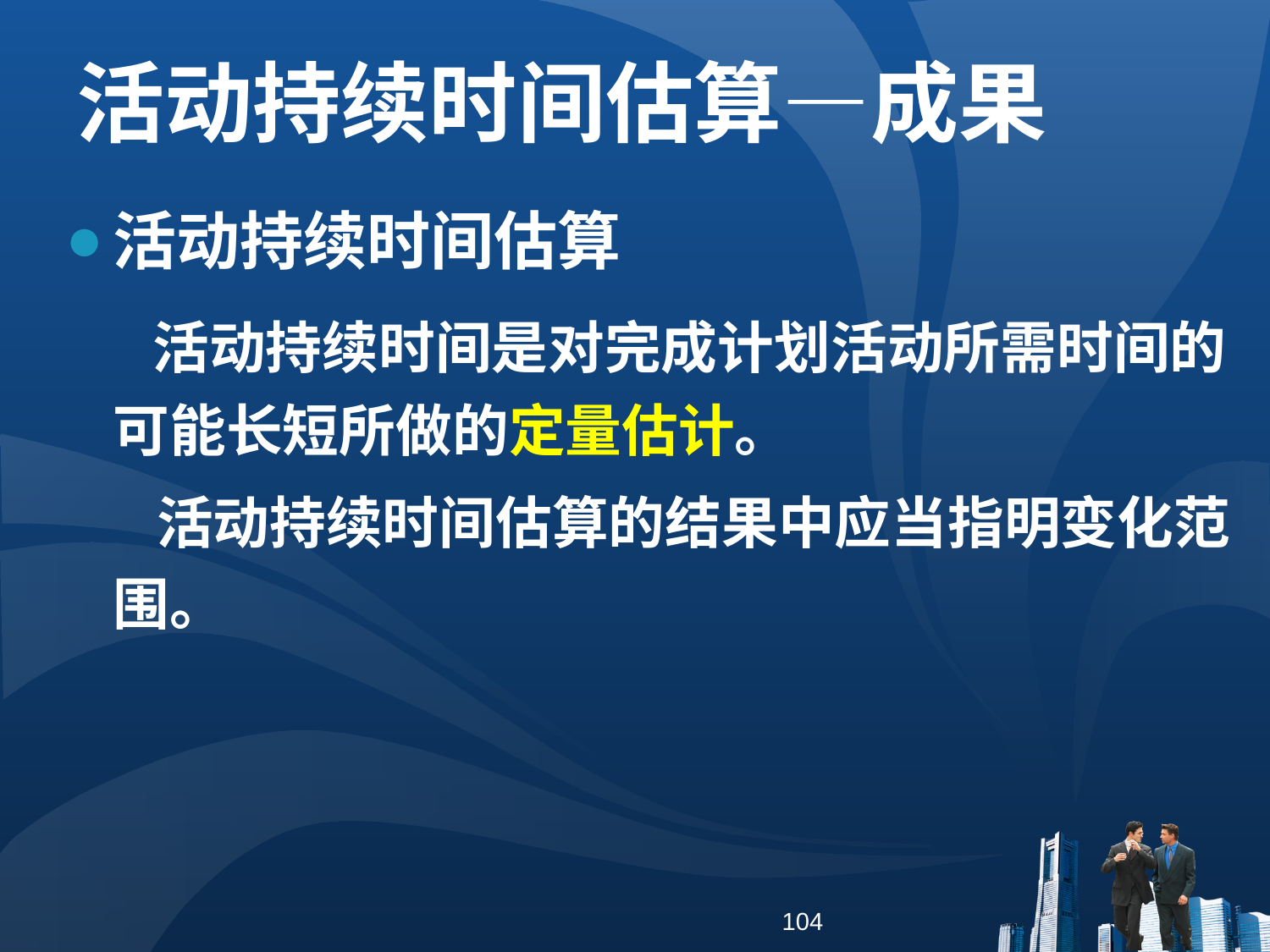

活动持续时间估算—成果
活动持续时间估算
     活动持续时间是对完成计划活动所需时间的可能长短所做的定量估计。
      活动持续时间估算的结果中应当指明变化范围。
104